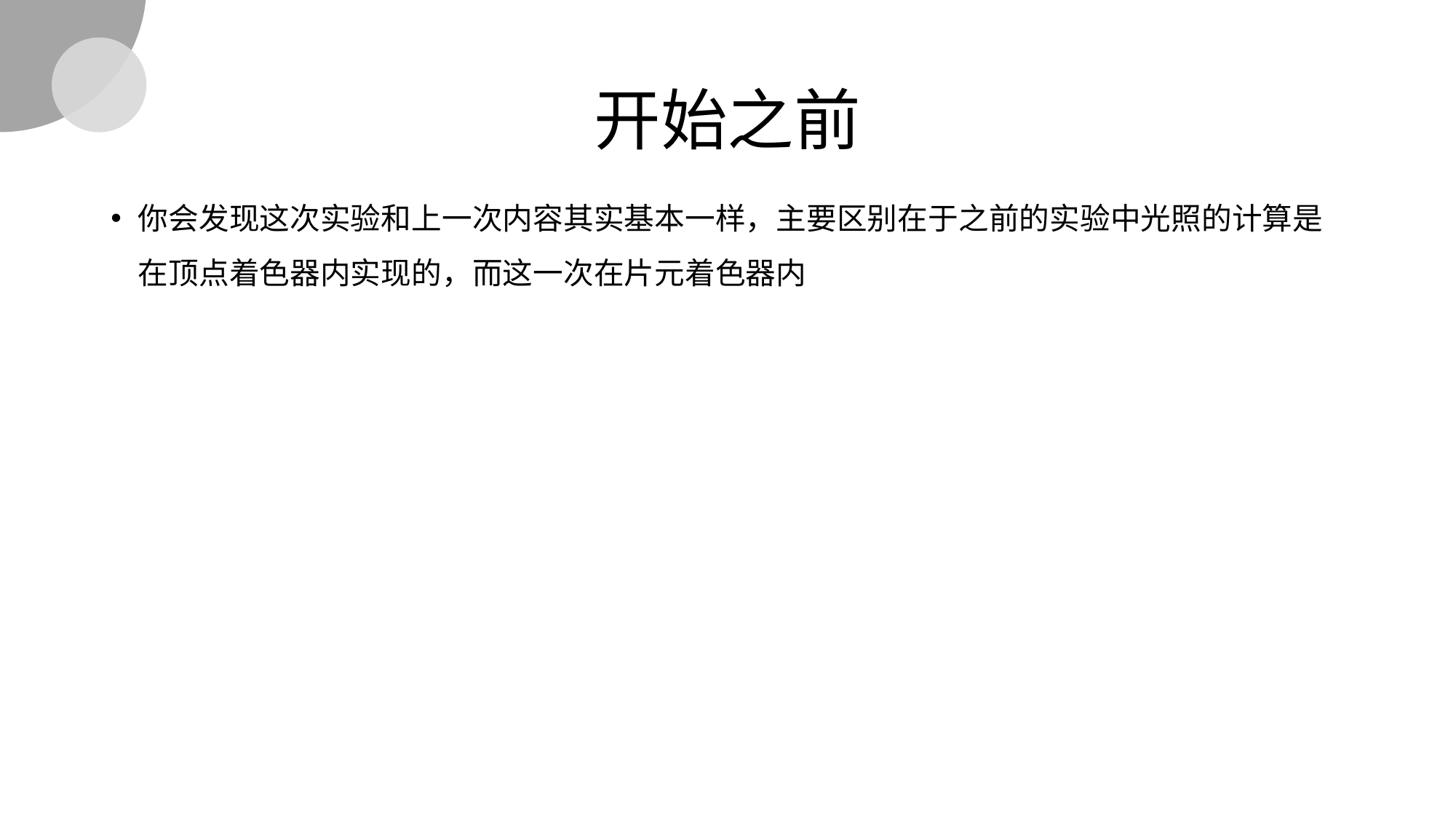

# 开始之前
你会发现这次实验和上一次内容其实基本一样，主要区别在于之前的实验中光照的计算是在顶点着色器内实现的，而这一次在片元着色器内